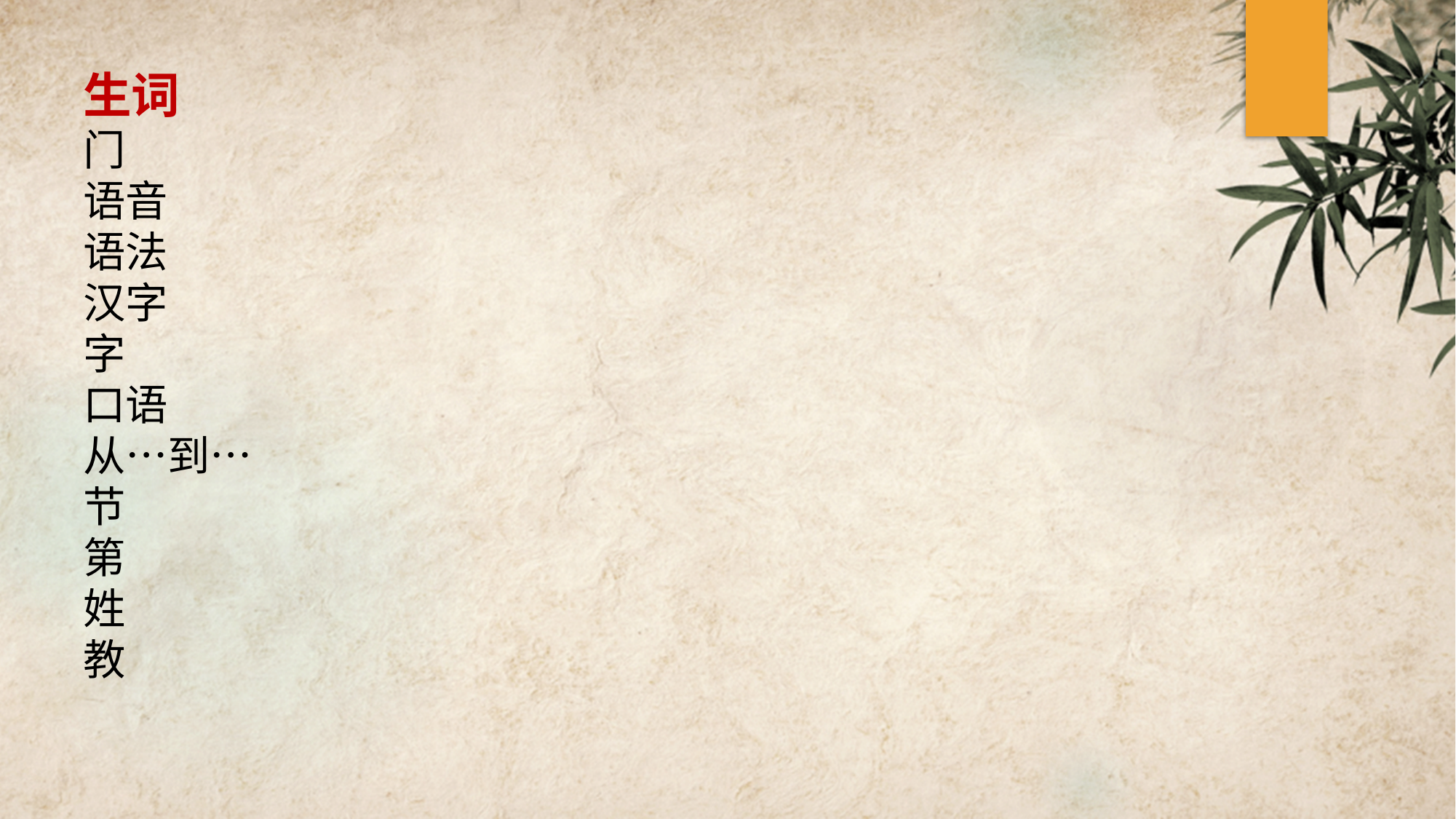

生词
门
语音
语法
汉字
字
口语
从…到…
节
第
姓
教